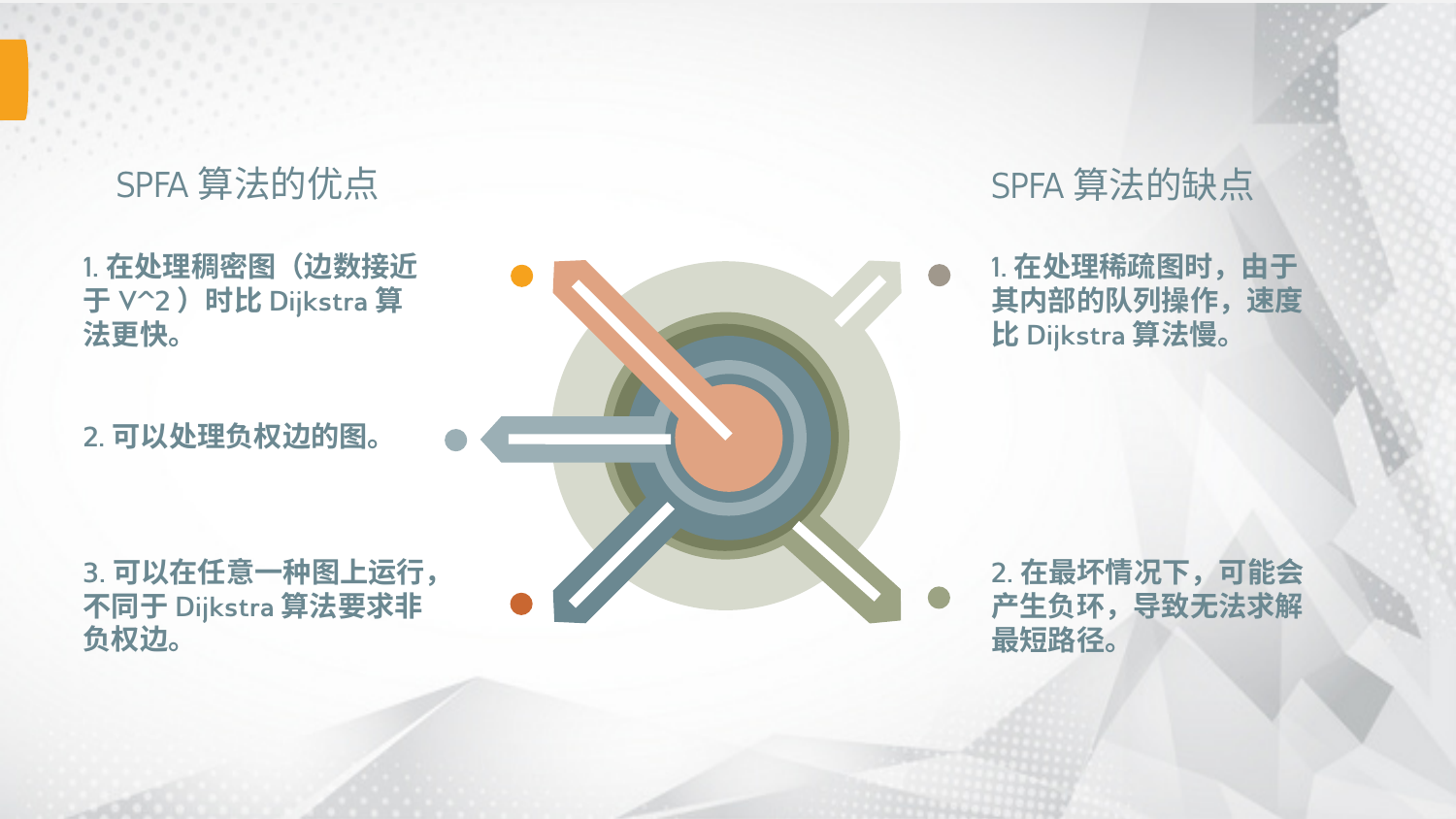

SPFA算法的优点

1.在处理稠密图（边数接近于V^2）时比Dijkstra算法更快。

2.可以处理负权边的图。

3.可以在任意一种图上运行，不同于Dijkstra算法要求非负权边。
SPFA算法的缺点

1.在处理稀疏图时，由于其内部的队列操作，速度比Dijkstra算法慢。

2.在最坏情况下，可能会产生负环，导致无法求解最短路径。